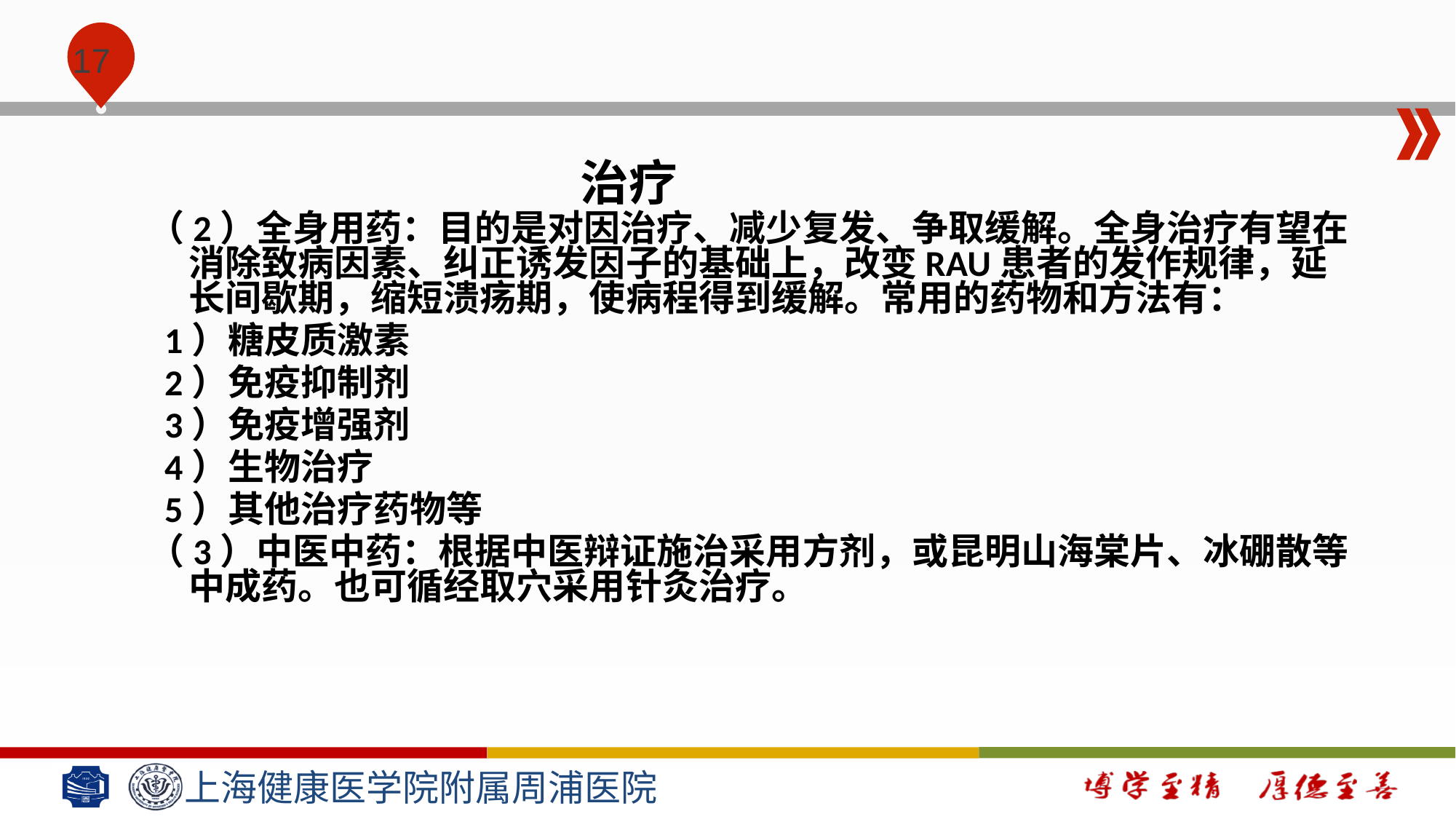

#
治疗
（2）全身用药：目的是对因治疗、减少复发、争取缓解。全身治疗有望在消除致病因素、纠正诱发因子的基础上，改变RAU患者的发作规律，延长间歇期，缩短溃疡期，使病程得到缓解。常用的药物和方法有：
  1）糖皮质激素
  2）免疫抑制剂
  3）免疫增强剂
  4）生物治疗
  5）其他治疗药物等
（3）中医中药：根据中医辩证施治采用方剂，或昆明山海棠片、冰硼散等中成药。也可循经取穴采用针灸治疗。